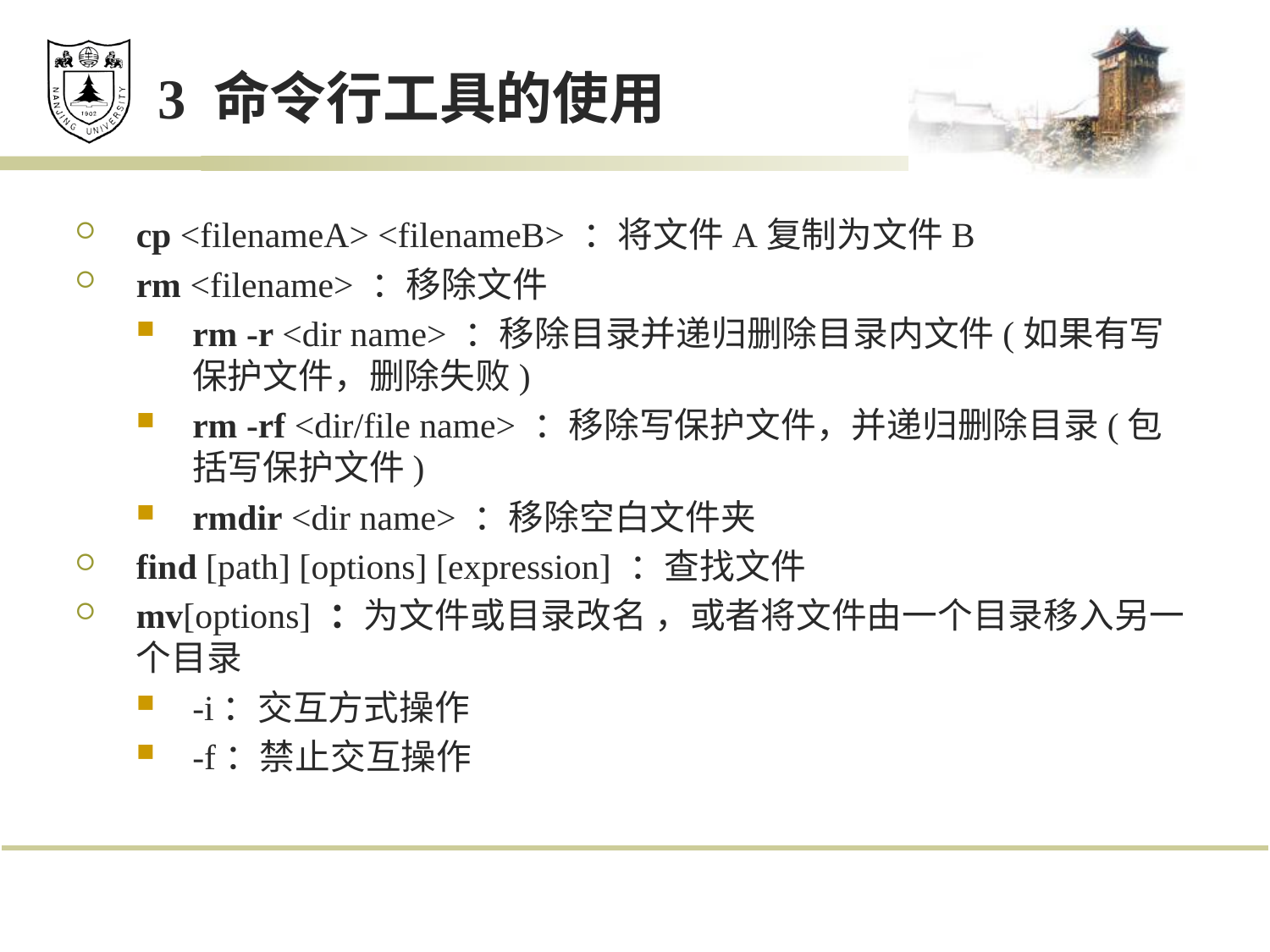

# 3 命令行工具的使用
cp <filenameA> <filenameB> ：将文件A复制为文件B
rm <filename> ：移除文件
rm -r <dir name> ：移除目录并递归删除目录内文件(如果有写保护文件，删除失败)
rm -rf <dir/file name> ：移除写保护文件，并递归删除目录(包括写保护文件)
rmdir <dir name> ：移除空白文件夹
find [path] [options] [expression] ：查找文件
mv[options] ：为文件或目录改名 ，或者将文件由一个目录移入另一个目录
-i：交互方式操作
-f：禁止交互操作